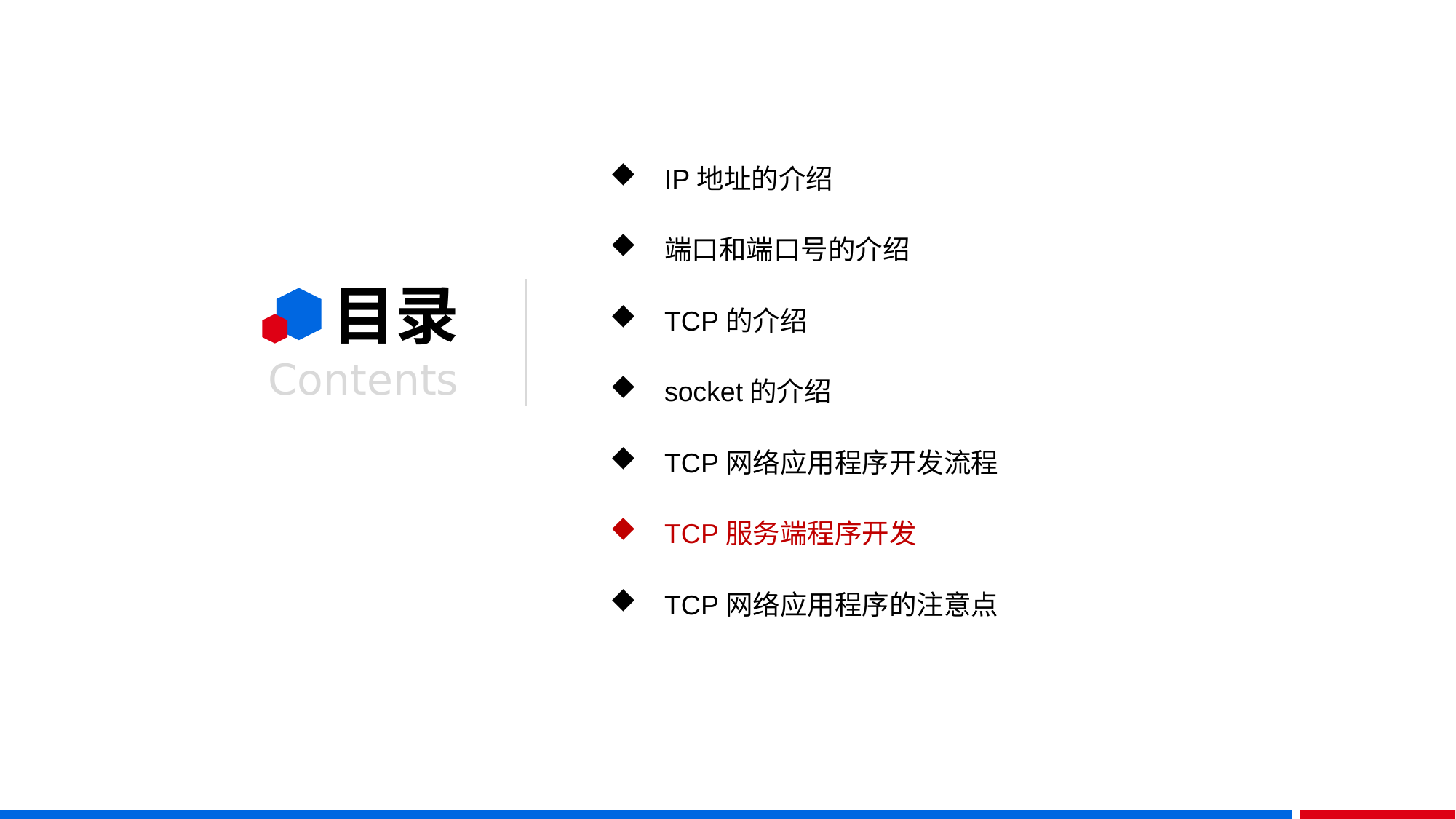

IP地址的介绍
端口和端口号的介绍
TCP的介绍
socket的介绍
TCP网络应用程序开发流程
TCP服务端程序开发
TCP网络应用程序的注意点